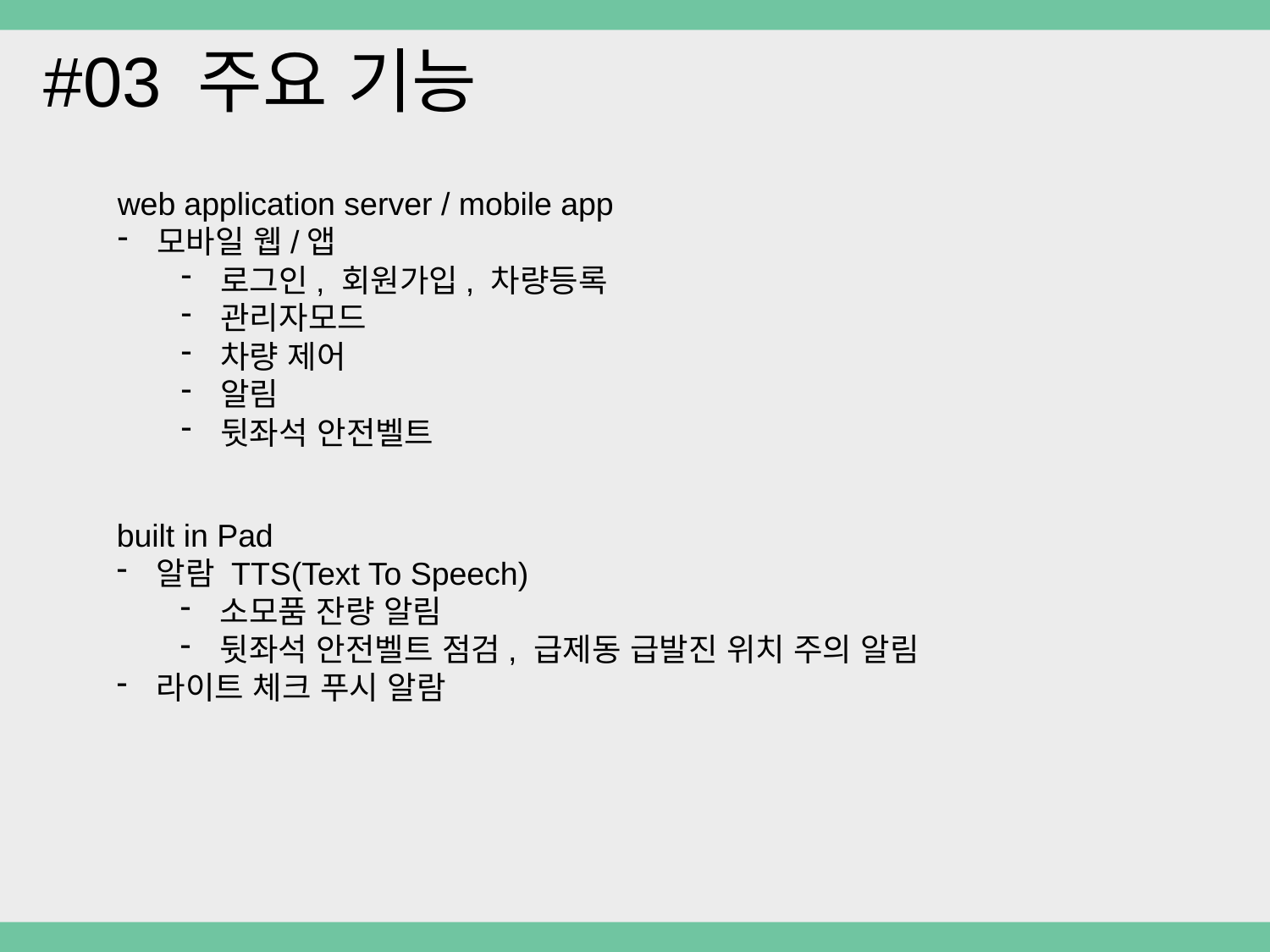

#03 주요 기능
web application server / mobile app
모바일 웹/앱
로그인, 회원가입, 차량등록
관리자모드
차량 제어
알림
뒷좌석 안전벨트
built in Pad
알람 TTS(Text To Speech)
소모품 잔량 알림
뒷좌석 안전벨트 점검, 급제동 급발진 위치 주의 알림
라이트 체크 푸시 알람